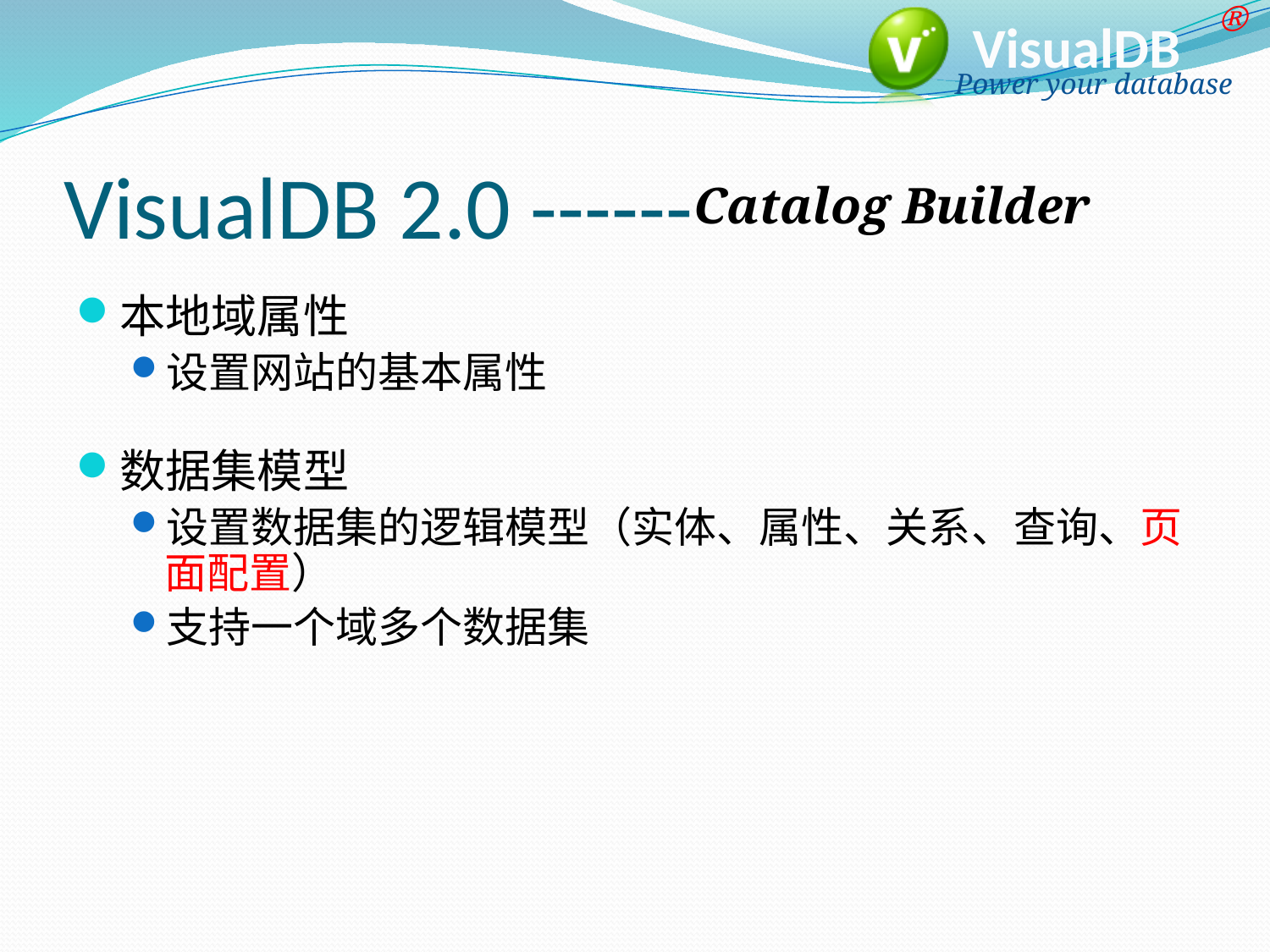

# VisualDB 2.0 ------
 Catalog Builder
本地域属性
设置网站的基本属性

数据集模型
设置数据集的逻辑模型（实体、属性、关系、查询、页面配置）
支持一个域多个数据集